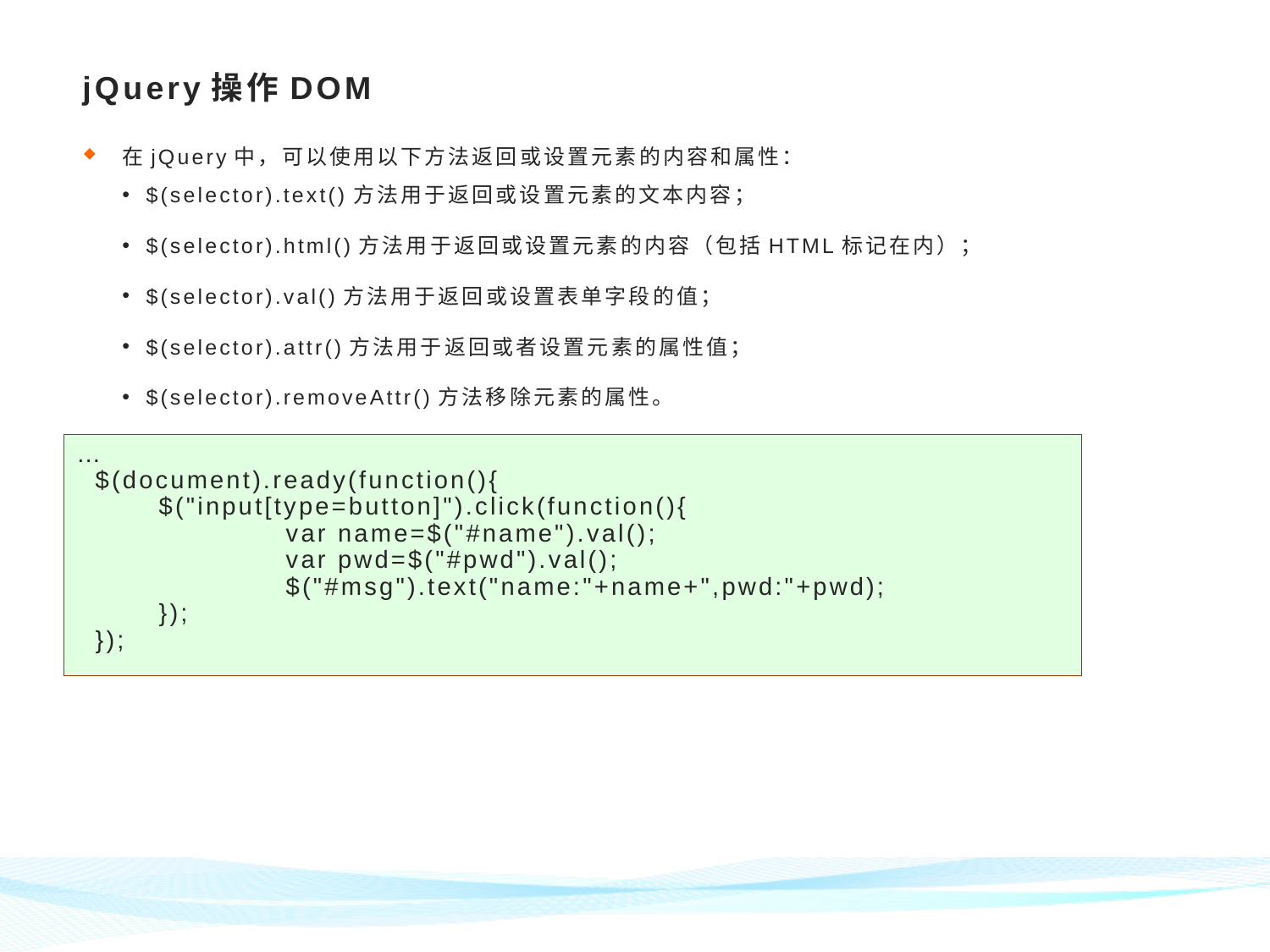

# jQuery操作DOM
在jQuery中，可以使用以下方法返回或设置元素的内容和属性：
$(selector).text()方法用于返回或设置元素的文本内容；
$(selector).html()方法用于返回或设置元素的内容（包括HTML标记在内）；
$(selector).val()方法用于返回或设置表单字段的值；
$(selector).attr()方法用于返回或者设置元素的属性值；
$(selector).removeAttr()方法移除元素的属性。
…
  $(document).ready(function(){
	  $("input[type=button]").click(function(){
		  var name=$("#name").val();
		  var pwd=$("#pwd").val();
		  $("#msg").text("name:"+name+",pwd:"+pwd);
	  });
  });
243